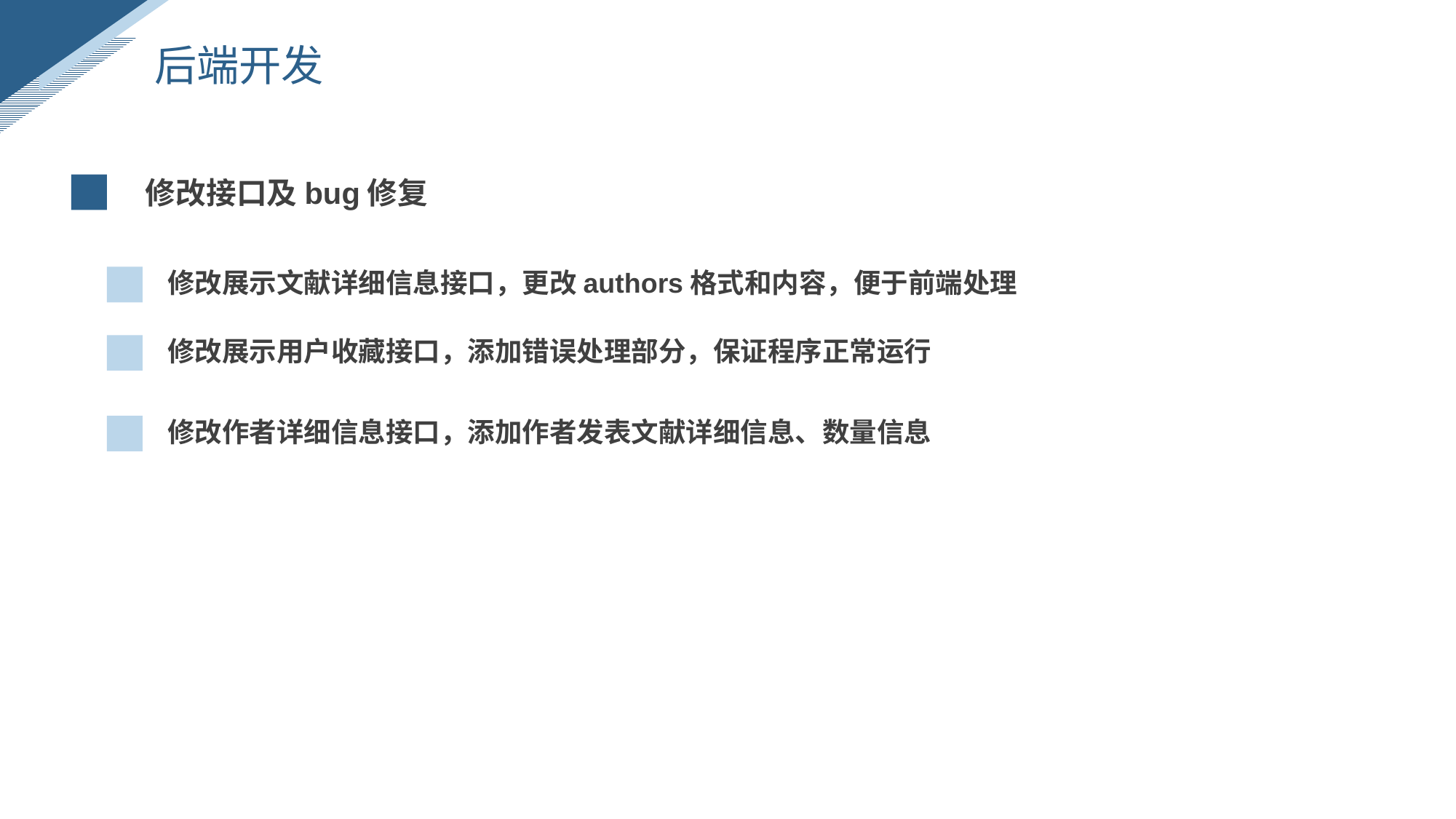

后端开发
修改接口及bug修复

修改展示文献详细信息接口，更改authors格式和内容，便于前端处理

修改展示用户收藏接口，添加错误处理部分，保证程序正常运行

修改作者详细信息接口，添加作者发表文献详细信息、数量信息